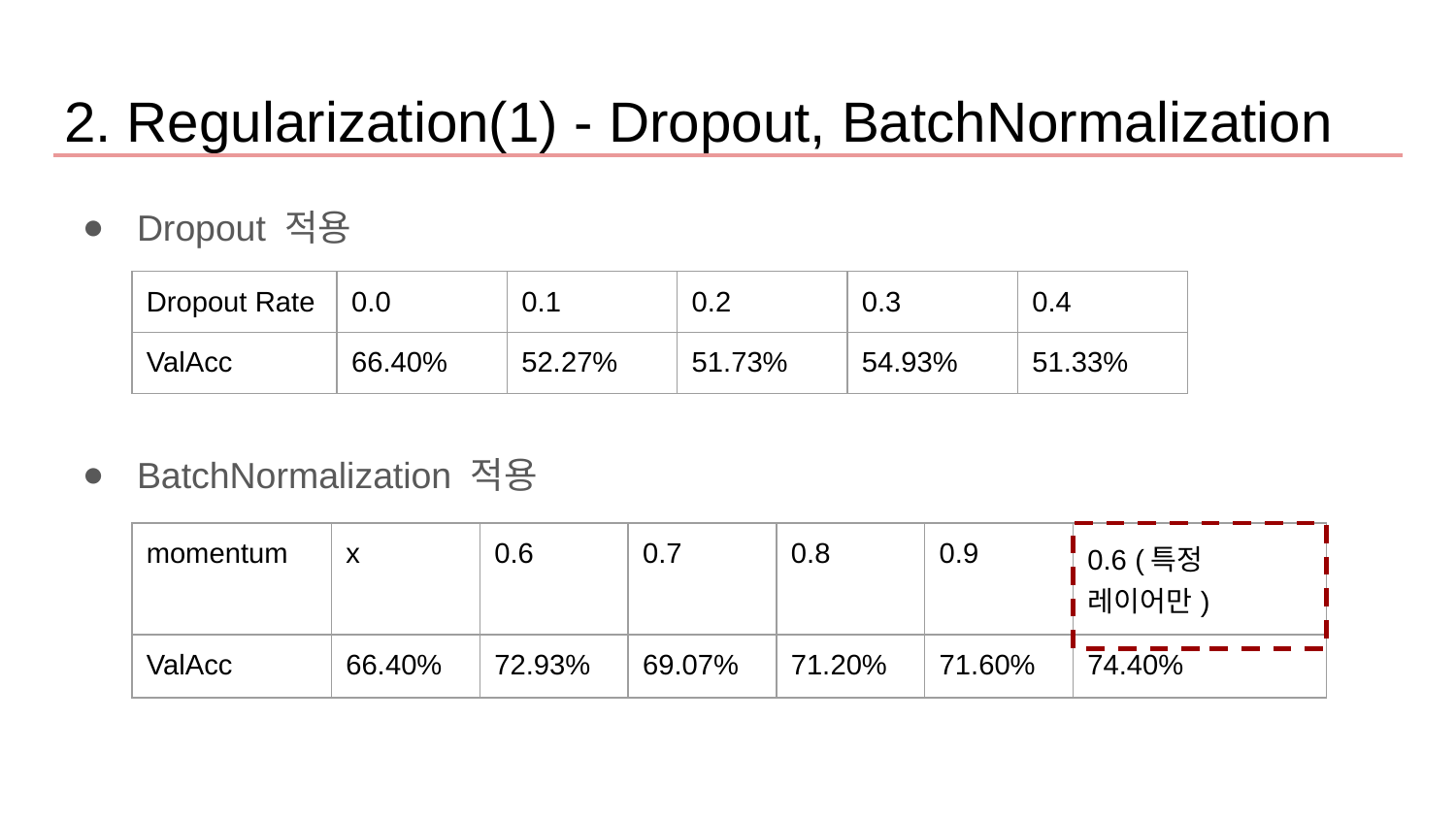

2. Regularization(1) - Dropout, BatchNormalization
Dropout 적용

BatchNormalization 적용

| Dropout Rate | 0.0 | 0.1 | 0.2 | 0.3 | 0.4 |
| --- | --- | --- | --- | --- | --- |
| ValAcc | 66.40% | 52.27% | 51.73% | 54.93% | 51.33% |
| momentum | x | 0.6 | 0.7 | 0.8 | 0.9 | 0.6 (특정 레이어만) |
| --- | --- | --- | --- | --- | --- | --- |
| ValAcc | 66.40% | 72.93% | 69.07% | 71.20% | 71.60% | 74.40% |